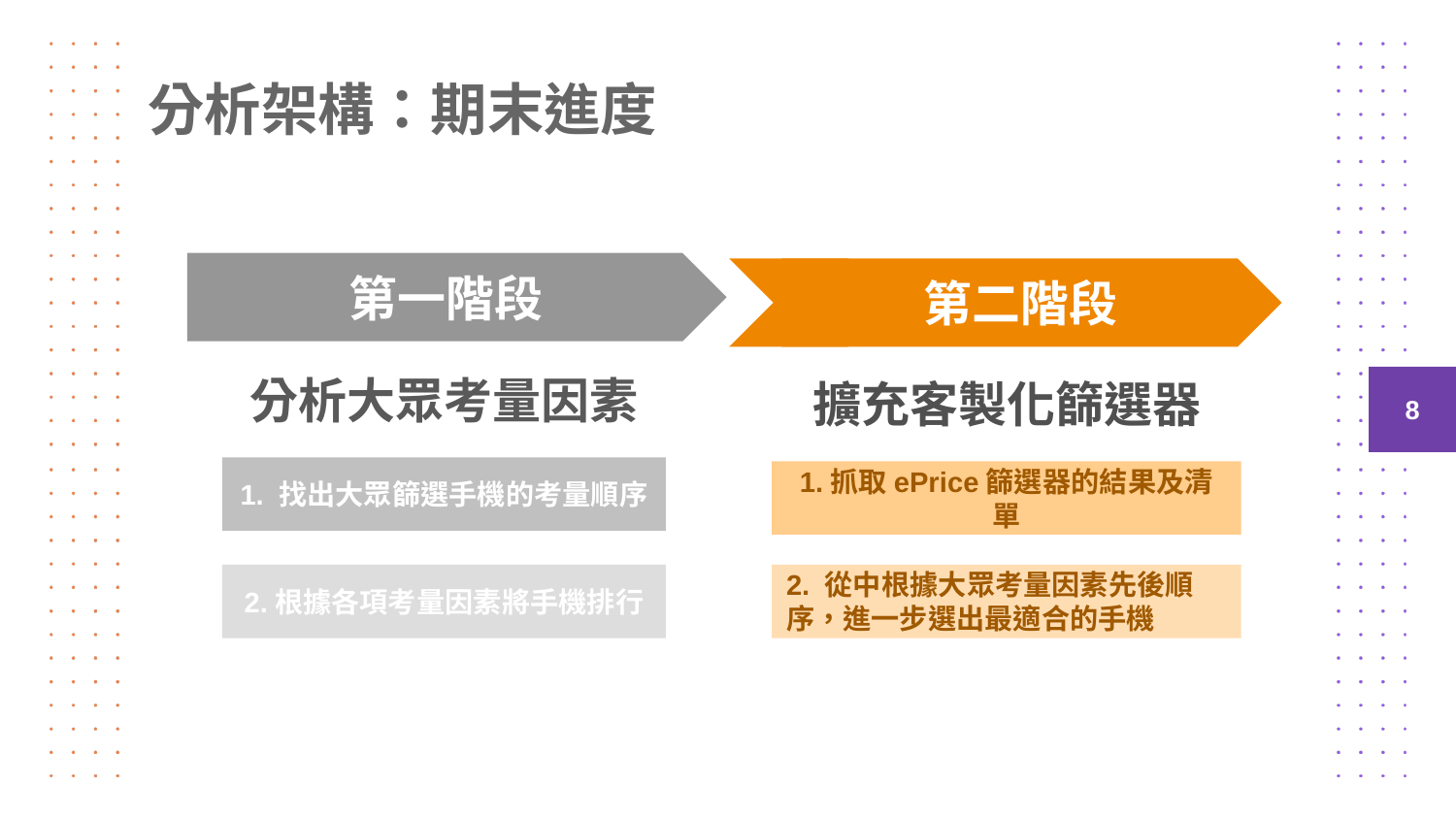

分析架構：期末進度
第一階段

第二階段
分析大眾考量因素
擴充客製化篩選器
8
1. 找出大眾篩選手機的考量順序
1.抓取ePrice篩選器的結果及清單
2.根據各項考量因素將手機排行
2. 從中根據大眾考量因素先後順序，進一步選出最適合的手機